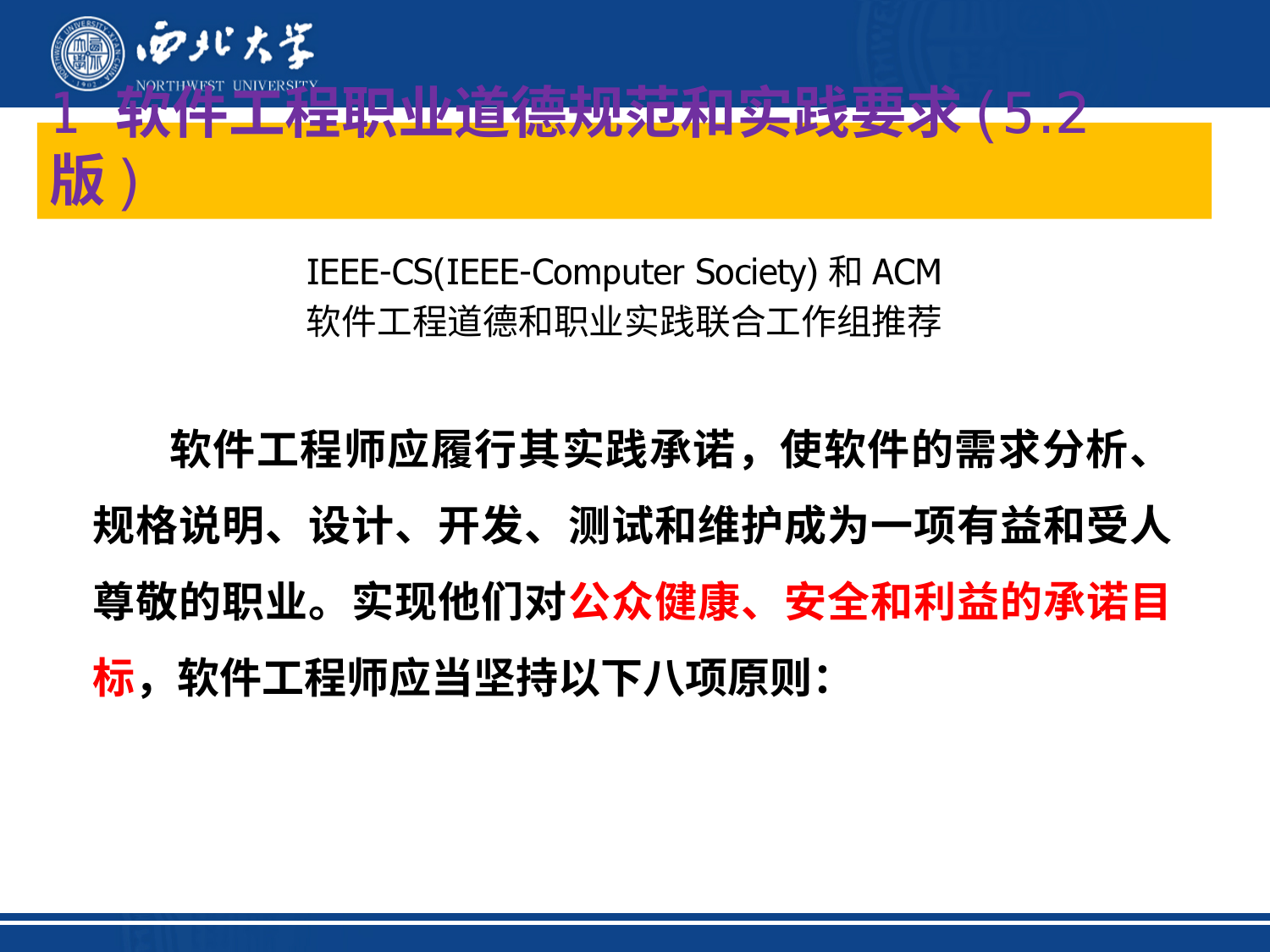

# 1 软件工程职业道德规范和实践要求(5.2版)
IEEE-CS(IEEE-Computer Society)和ACM
软件工程道德和职业实践联合工作组推荐

      软件工程师应履行其实践承诺，使软件的需求分析、规格说明、设计、开发、测试和维护成为一项有益和受人尊敬的职业。实现他们对公众健康、安全和利益的承诺目标，软件工程师应当坚持以下八项原则：